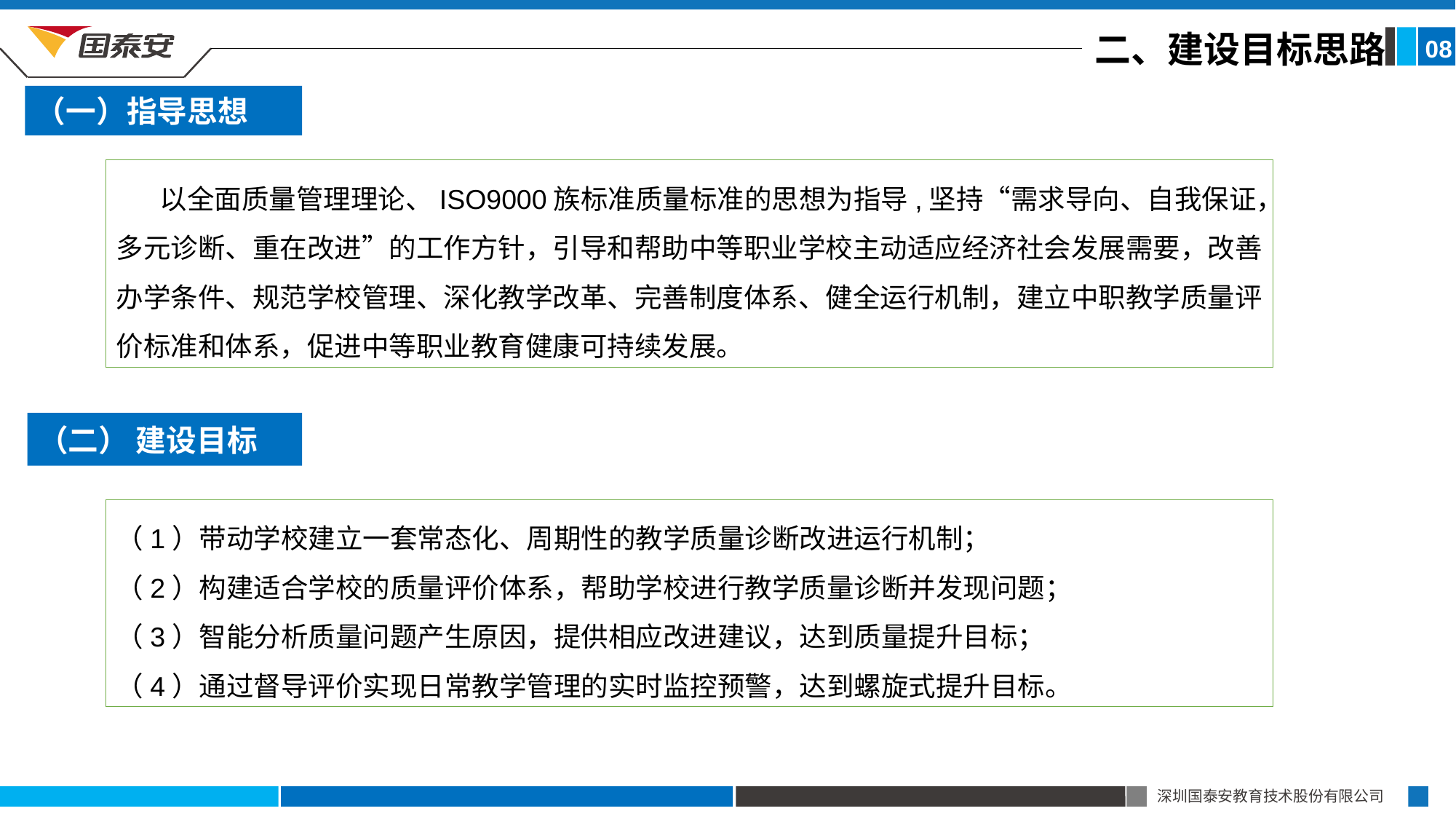

二、建设目标思路
08
（一）指导思想
      以全面质量管理理论、ISO9000族标准质量标准的思想为指导,坚持“需求导向、自我保证，多元诊断、重在改进”的工作方针，引导和帮助中等职业学校主动适应经济社会发展需要，改善办学条件、规范学校管理、深化教学改革、完善制度体系、健全运行机制，建立中职教学质量评价标准和体系，促进中等职业教育健康可持续发展。
（二） 建设目标
（1）带动学校建立一套常态化、周期性的教学质量诊断改进运行机制；
（2）构建适合学校的质量评价体系，帮助学校进行教学质量诊断并发现问题；
（3）智能分析质量问题产生原因，提供相应改进建议，达到质量提升目标；
（4）通过督导评价实现日常教学管理的实时监控预警，达到螺旋式提升目标。